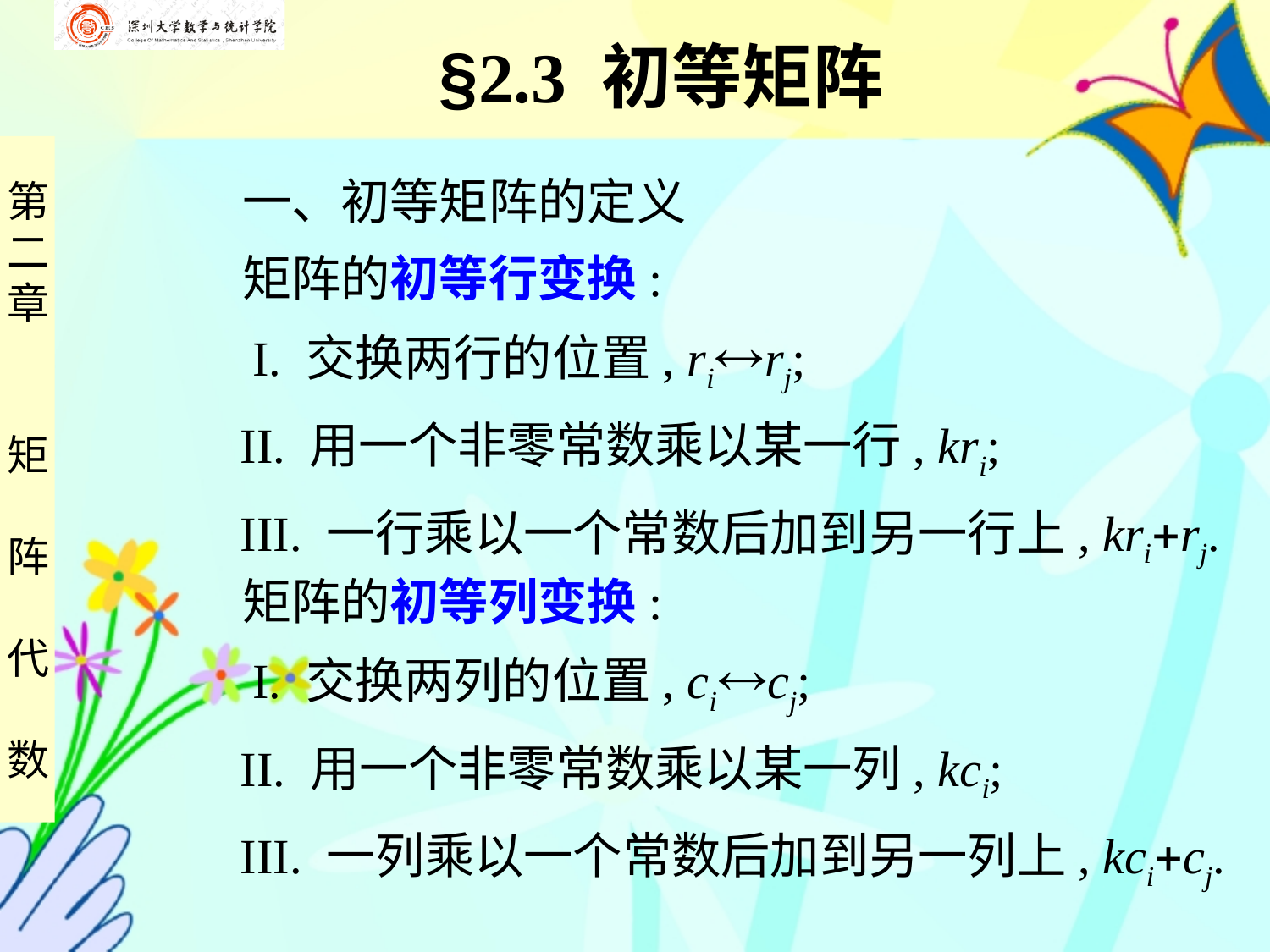

§2.3 初等矩阵
        一、初等矩阵的定义
        矩阵的初等行变换:
         I. 交换两行的位置, ri↔rj;
        II. 用一个非零常数乘以某一行, kri;
        III. 一行乘以一个常数后加到另一行上, kri+rj.
        矩阵的初等列变换:
         I. 交换两列的位置, ci↔cj;
        II. 用一个非零常数乘以某一列, kci;
        III. 一列乘以一个常数后加到另一列上, kci+cj.